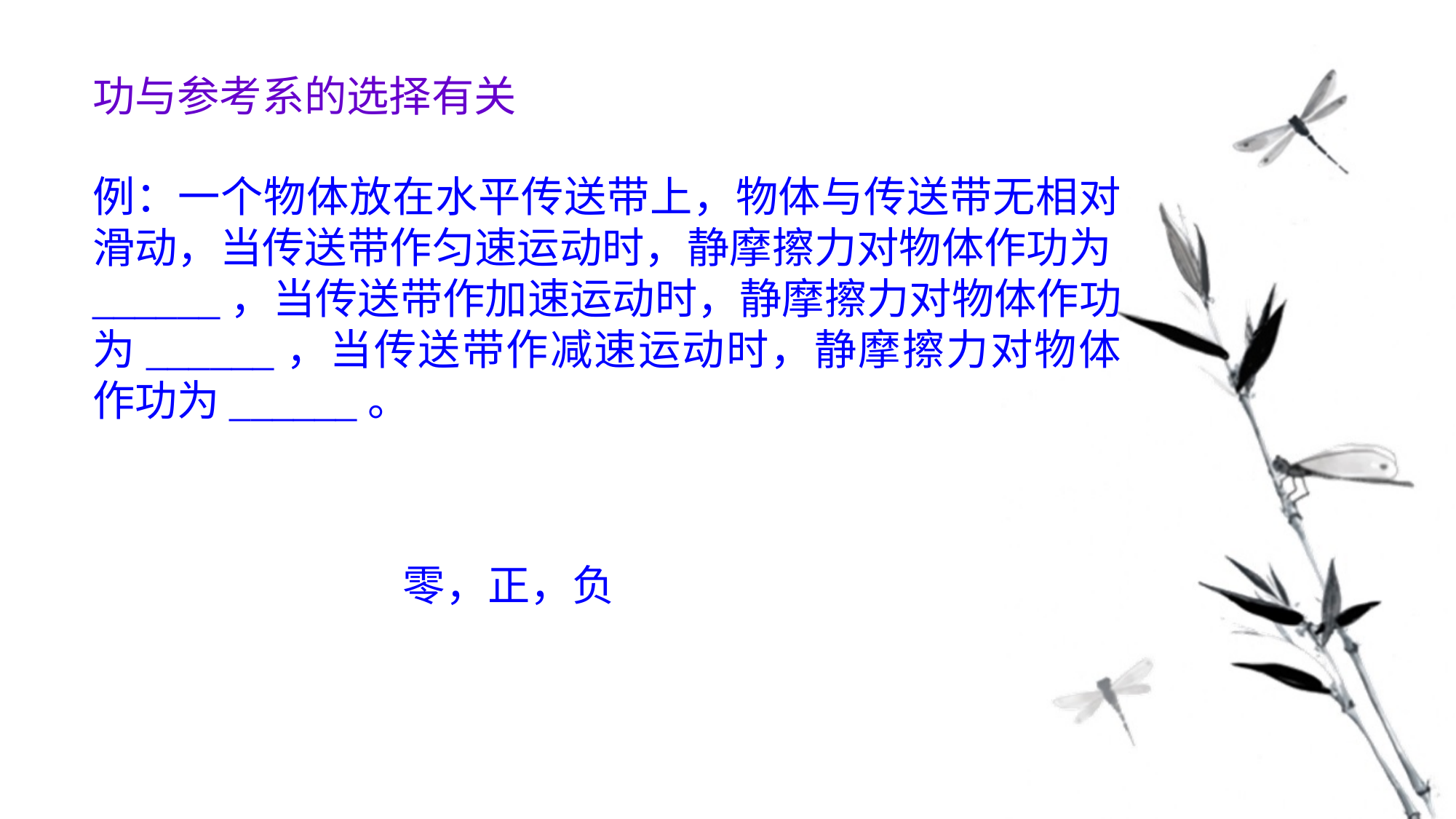

功与参考系的选择有关
例：一个物体放在水平传送带上，物体与传送带无相对滑动，当传送带作匀速运动时，静摩擦力对物体作功为______，当传送带作加速运动时，静摩擦力对物体作功为______，当传送带作减速运动时，静摩擦力对物体作功为______。
零，正，负